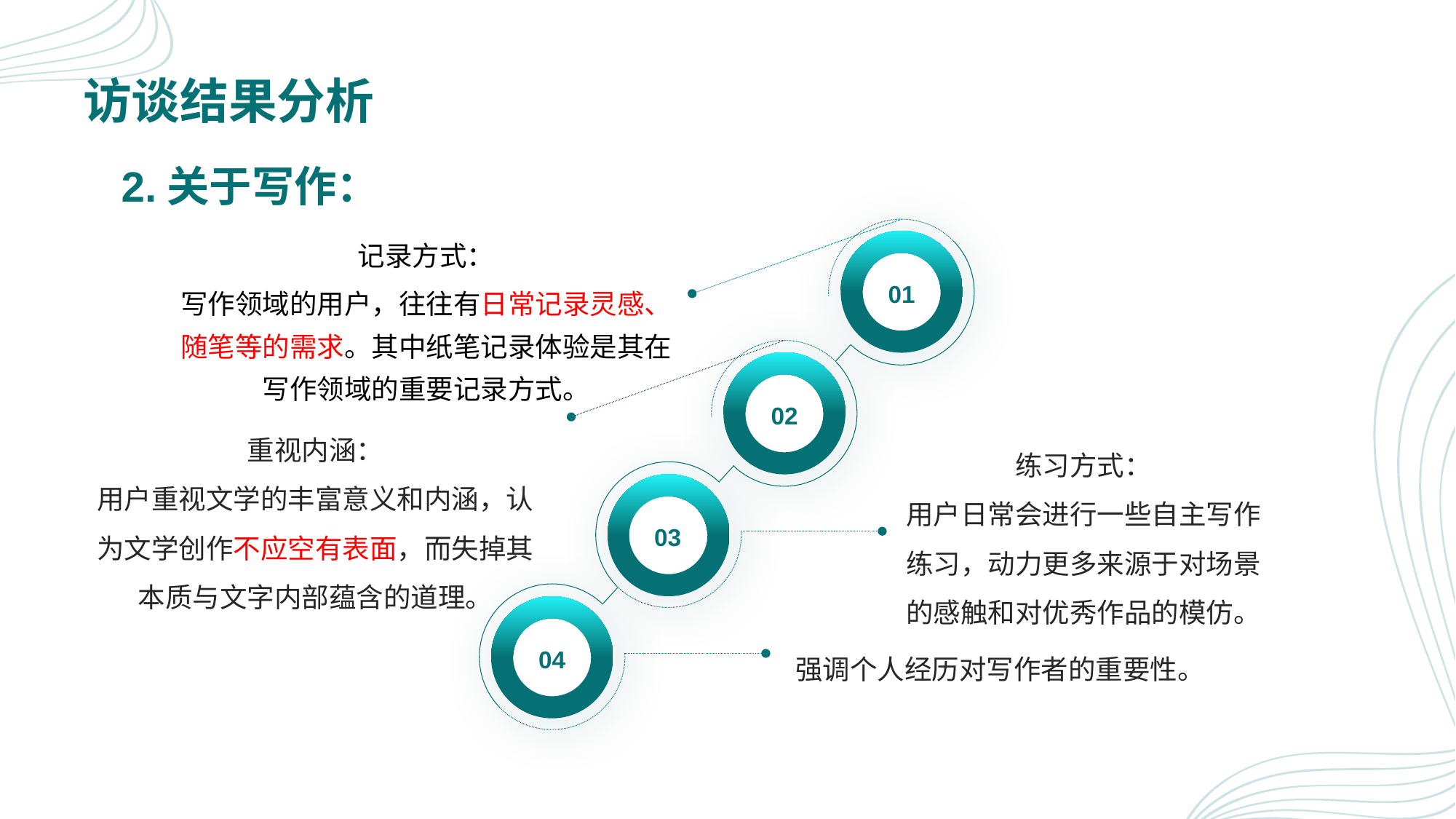

# 访谈结果分析
2.关于写作：

记录方式：
写作领域的用户，往往有日常记录灵感、随笔等的需求。其中纸笔记录体验是其在写作领域的重要记录方式。

01

02
重视内涵：
用户重视文学的丰富意义和内涵，认为文学创作不应空有表面，而失掉其本质与文字内部蕴含的道理。
练习方式：
用户日常会进行一些自主写作练习，动力更多来源于对场景的感触和对优秀作品的模仿。

03

04
强调个人经历对写作者的重要性。